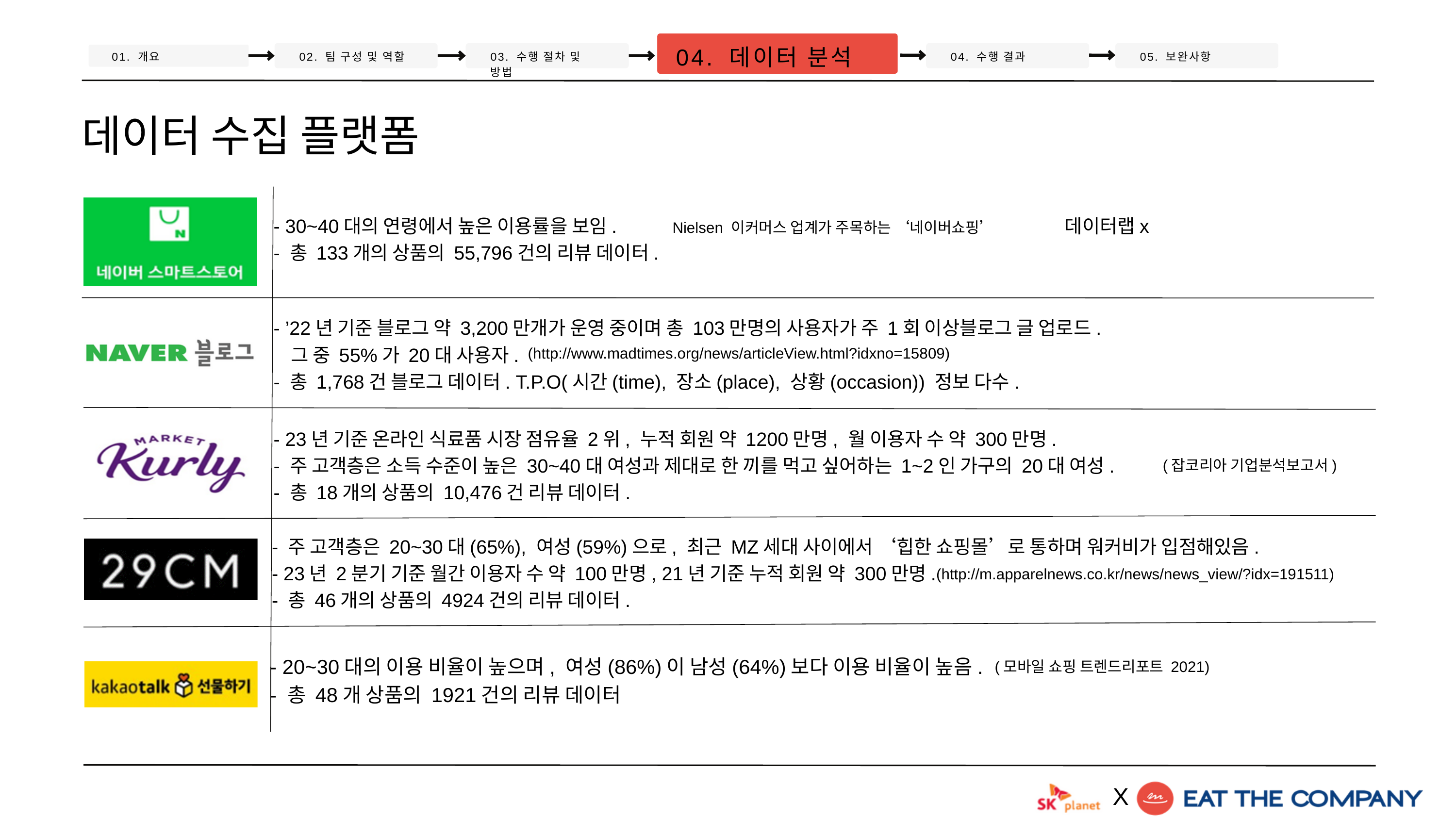

04. 데이터 분석

01. 개요

02. 팀 구성 및 역할

03. 수행 절차 및 방법

04. 수행 결과

05. 보완사항

데이터 수집 플랫폼

- 30~40대의 연령에서 높은 이용률을 보임.                                                                                   데이터랩x
- 총 133개의 상품의 55,796건의 리뷰 데이터.

Nielsen 이커머스 업계가 주목하는 ‘네이버쇼핑’

- ’22년 기준 블로그 약 3,200만개가 운영 중이며 총 103만명의 사용자가 주 1회 이상블로그 글 업로드.
   그 중 55%가 20대 사용자.
- 총 1,768건 블로그 데이터. T.P.O(시간(time), 장소(place), 상황(occasion)) 정보 다수.

(http://www.madtimes.org/news/articleView.html?idxno=15809)

- 23년 기준 온라인 식료품 시장 점유율 2위, 누적 회원 약 1200만명, 월 이용자 수 약 300만명.
- 주 고객층은 소득 수준이 높은 30~40대 여성과 제대로 한 끼를 먹고 싶어하는 1~2인 가구의 20대 여성.
- 총 18개의 상품의 10,476건 리뷰 데이터.

(잡코리아 기업분석보고서)

- 주 고객층은 20~30대(65%), 여성(59%)으로, 최근 MZ세대 사이에서 ‘힙한 쇼핑몰’로 통하며 워커비가 입점해있음.
- 23년 2분기 기준 월간 이용자 수 약 100만명, 21년 기준 누적 회원 약 300만명.
- 총 46개의 상품의 4924건의 리뷰 데이터.

(http://m.apparelnews.co.kr/news/news_view/?idx=191511)

- 20~30대의 이용 비율이 높으며, 여성(86%)이 남성(64%)보다 이용 비율이 높음.
- 총 48개 상품의 1921건의 리뷰 데이터

(모바일 쇼핑 트렌드리포트 2021)

X